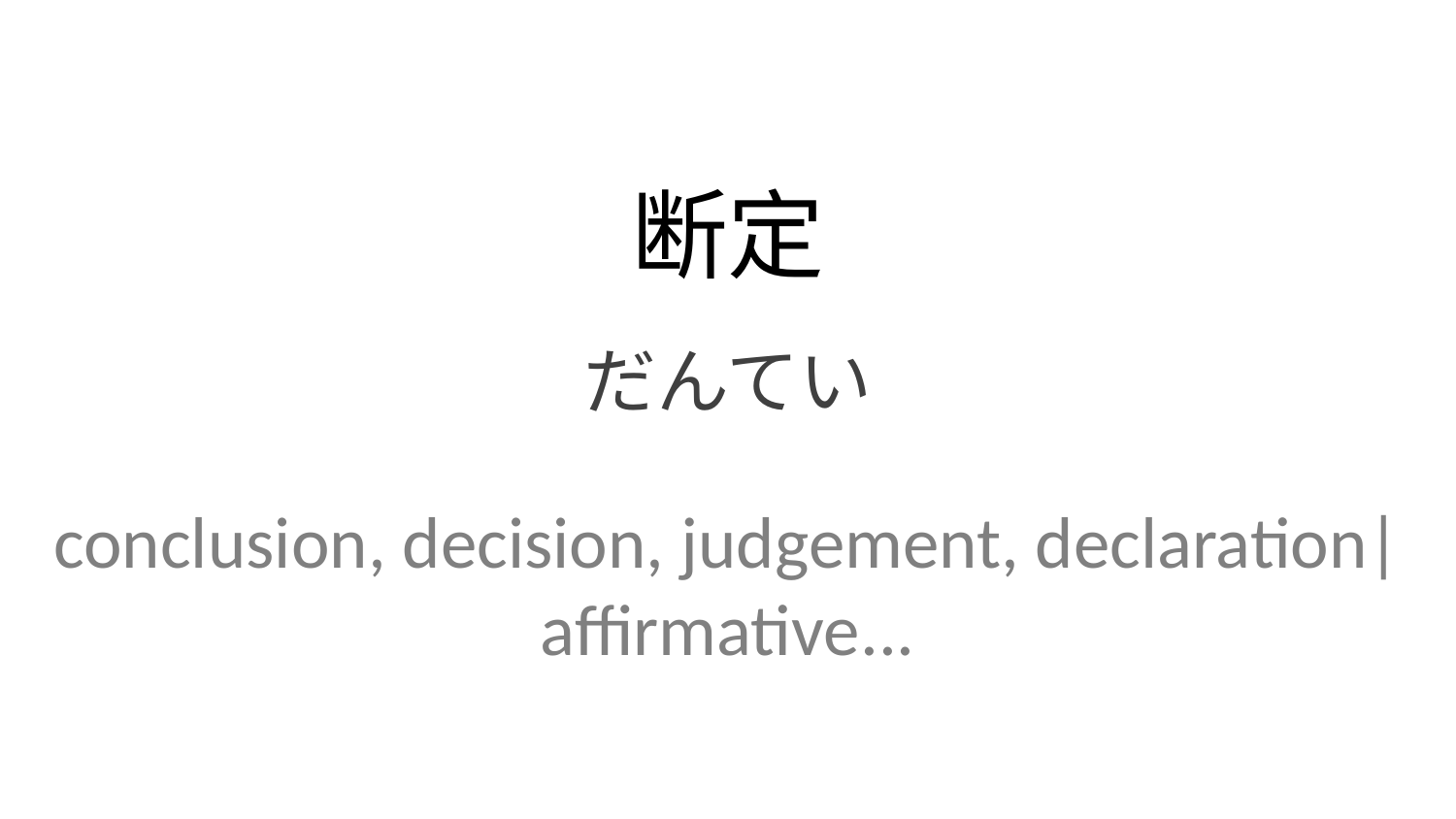

断定

だんてい
conclusion, decision, judgement, declaration| affirmative...